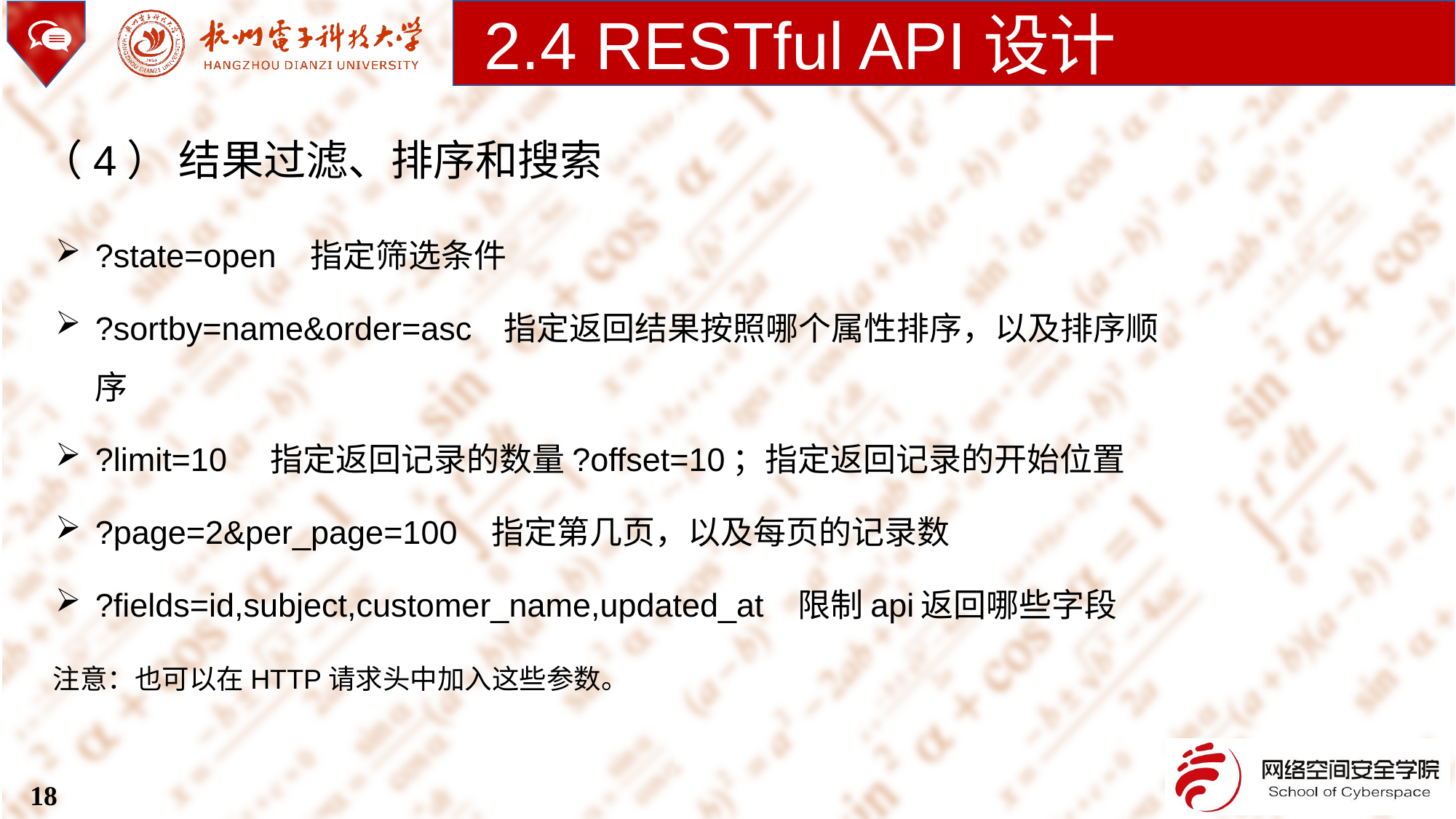

2.4 RESTful API设计
（4） 结果过滤、排序和搜索
?state=open   指定筛选条件
?sortby=name&order=asc	 指定返回结果按照哪个属性排序，以及排序顺序
?limit=10    指定返回记录的数量?offset=10；指定返回记录的开始位置
?page=2&per_page=100   指定第几页，以及每页的记录数
?fields=id,subject,customer_name,updated_at   限制api返回哪些字段
注意：也可以在HTTP请求头中加入这些参数。
18